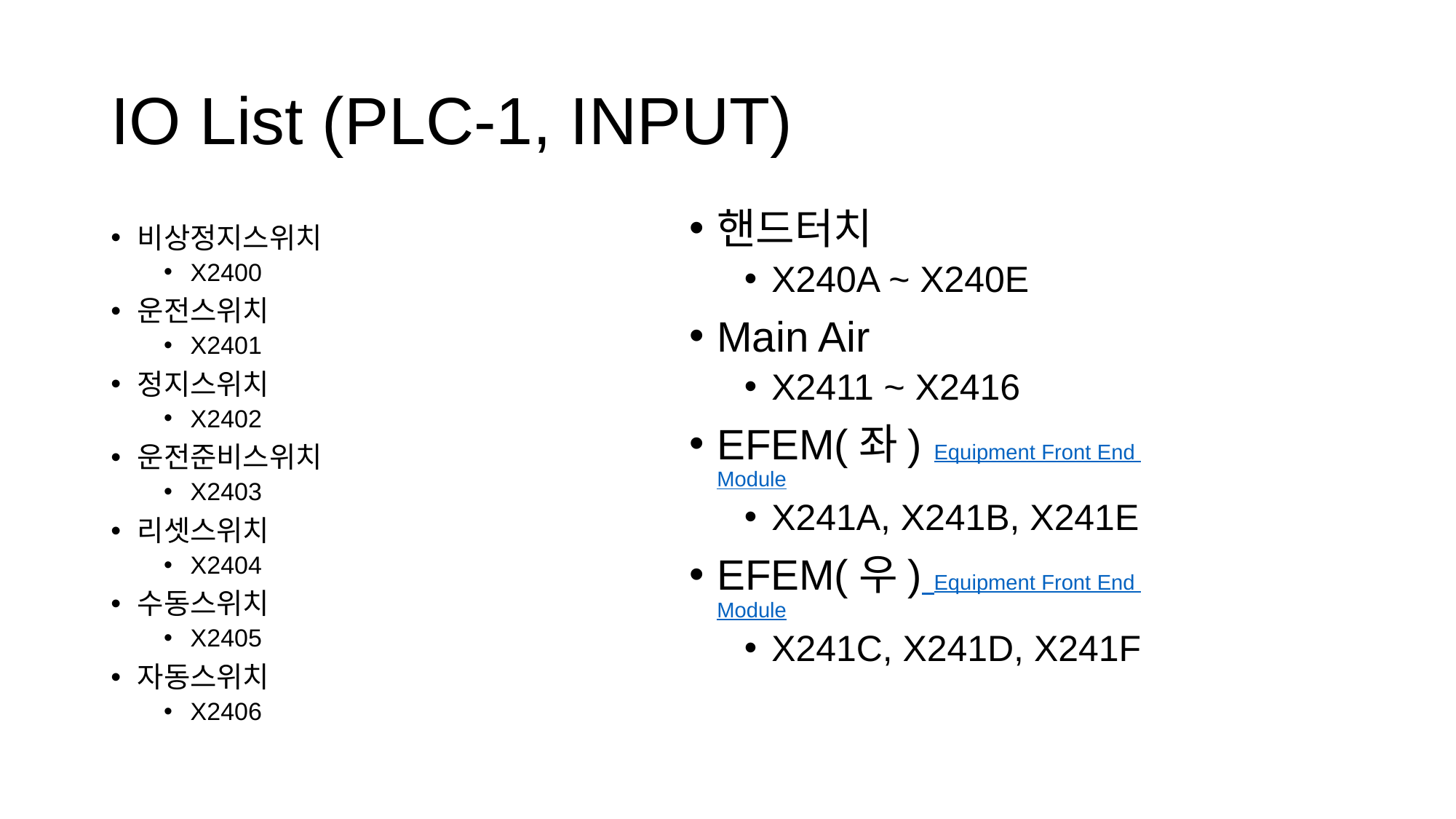

# IO List (PLC-1, INPUT)
핸드터치
X240A ~ X240E
Main Air
X2411 ~ X2416
EFEM(좌) Equipment Front End Module
X241A, X241B, X241E
EFEM(우) Equipment Front End Module
X241C, X241D, X241F

비상정지스위치
X2400
운전스위치
X2401
정지스위치
X2402
운전준비스위치
X2403
리셋스위치
X2404
수동스위치
X2405
자동스위치
X2406